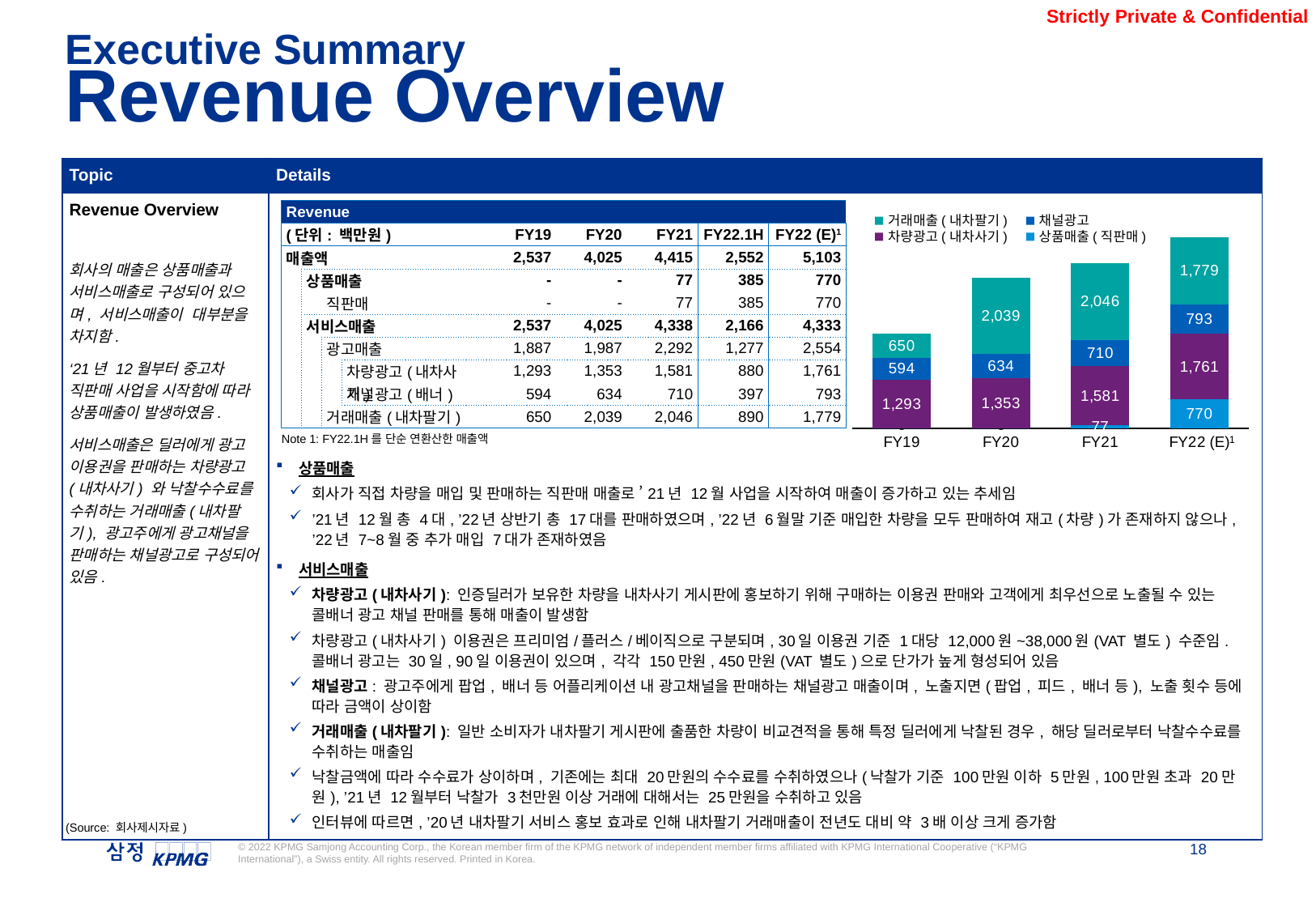

Executive Summary
Revenue Overview
| Topic | Details |
| --- | --- |
| Revenue Overview 회사의 매출은 상품매출과 서비스매출로 구성되어 있으며, 서비스매출이 대부분을 차지함. ‘21년 12월부터 중고차 직판매 사업을 시작함에 따라 상품매출이 발생하였음. 서비스매출은 딜러에게 광고 이용권을 판매하는 차량광고(내차사기) 와 낙찰수수료를 수취하는 거래매출(내차팔기), 광고주에게 광고채널을 판매하는 채널광고로 구성되어 있음. | 상품매출 회사가 직접 차량을 매입 및 판매하는 직판매 매출로 ’21년 12월 사업을 시작하여 매출이 증가하고 있는 추세임 ’21년 12월 총 4대, ’22년 상반기 총 17대를 판매하였으며, ’22년 6월말 기준 매입한 차량을 모두 판매하여 재고(차량)가 존재하지 않으나, ’22년 7~8월 중 추가 매입 7대가 존재하였음 서비스매출 차량광고(내차사기): 인증딜러가 보유한 차량을 내차사기 게시판에 홍보하기 위해 구매하는 이용권 판매와 고객에게 최우선으로 노출될 수 있는 콜배너 광고 채널 판매를 통해 매출이 발생함 차량광고(내차사기) 이용권은 프리미엄/플러스/베이직으로 구분되며, 30일 이용권 기준 1대당 12,000원~38,000원(VAT 별도) 수준임. 콜배너 광고는 30일, 90일 이용권이 있으며, 각각 150만원, 450만원(VAT 별도)으로 단가가 높게 형성되어 있음 채널광고: 광고주에게 팝업, 배너 등 어플리케이션 내 광고채널을 판매하는 채널광고 매출이며, 노출지면(팝업, 피드, 배너 등), 노출 횟수 등에 따라 금액이 상이함 거래매출(내차팔기): 일반 소비자가 내차팔기 게시판에 출품한 차량이 비교견적을 통해 특정 딜러에게 낙찰된 경우, 해당 딜러로부터 낙찰수수료를 수취하는 매출임 낙찰금액에 따라 수수료가 상이하며, 기존에는 최대 20만원의 수수료를 수취하였으나(낙찰가 기준 100만원 이하 5만원, 100만원 초과 20만원), ’21년 12월부터 낙찰가 3천만원 이상 거래에 대해서는 25만원을 수취하고 있음 인터뷰에 따르면, ’20년 내차팔기 서비스 홍보 효과로 인해 내차팔기 거래매출이 전년도 대비 약 3배 이상 크게 증가함 |
| Revenue |  |  |  |  |  |  |  |  |
| --- | --- | --- | --- | --- | --- | --- | --- | --- |
| (단위: 백만원) |  |  |  | FY19 | FY20 | FY21 | FY22.1H | FY22 (E)1 |
| 매출액 |  |  |  | 2,537 | 4,025 | 4,415 | 2,552 | 5,103 |
|  | 상품매출 |  |  | - | - | 77 | 385 | 770 |
|  |  | 직판매 |  | - | - | 77 | 385 | 770 |
|  | 서비스매출 |  |  | 2,537 | 4,025 | 4,338 | 2,166 | 4,333 |
|  |  | 광고매출 |  | 1,887 | 1,987 | 2,292 | 1,277 | 2,554 |
|  |  |  | 차량광고(내차사기) | 1,293 | 1,353 | 1,581 | 880 | 1,761 |
|  |  |  | 채널광고(배너) | 594 | 634 | 710 | 397 | 793 |
|  |  | 거래매출(내차팔기) |  | 650 | 2,039 | 2,046 | 890 | 1,779 |

### Chart

| Category | 상품매출(직판매) | 차량광고(내차사기) | 채널광고 | 거래매출(내차팔기) |
|---|---|---|---|---|
| FY19 | 0.0 | 1292.761357 | 594.440257 | 649.85 |
| FY20 | 0.0 | 1352.937391909091 | 633.79797 | 2038.686109090909 |
| FY21 | 77.136363 | 1581.4574504545456 | 710.165283 | 2046.1984545454545 |
| FY22 (E) | 770.472718 | 1760.5947605454544 | 793.3145654545453 | 1779.0 |
Note 1: FY22.1H를 단순 연환산한 매출액
1
(Source: 회사제시자료)